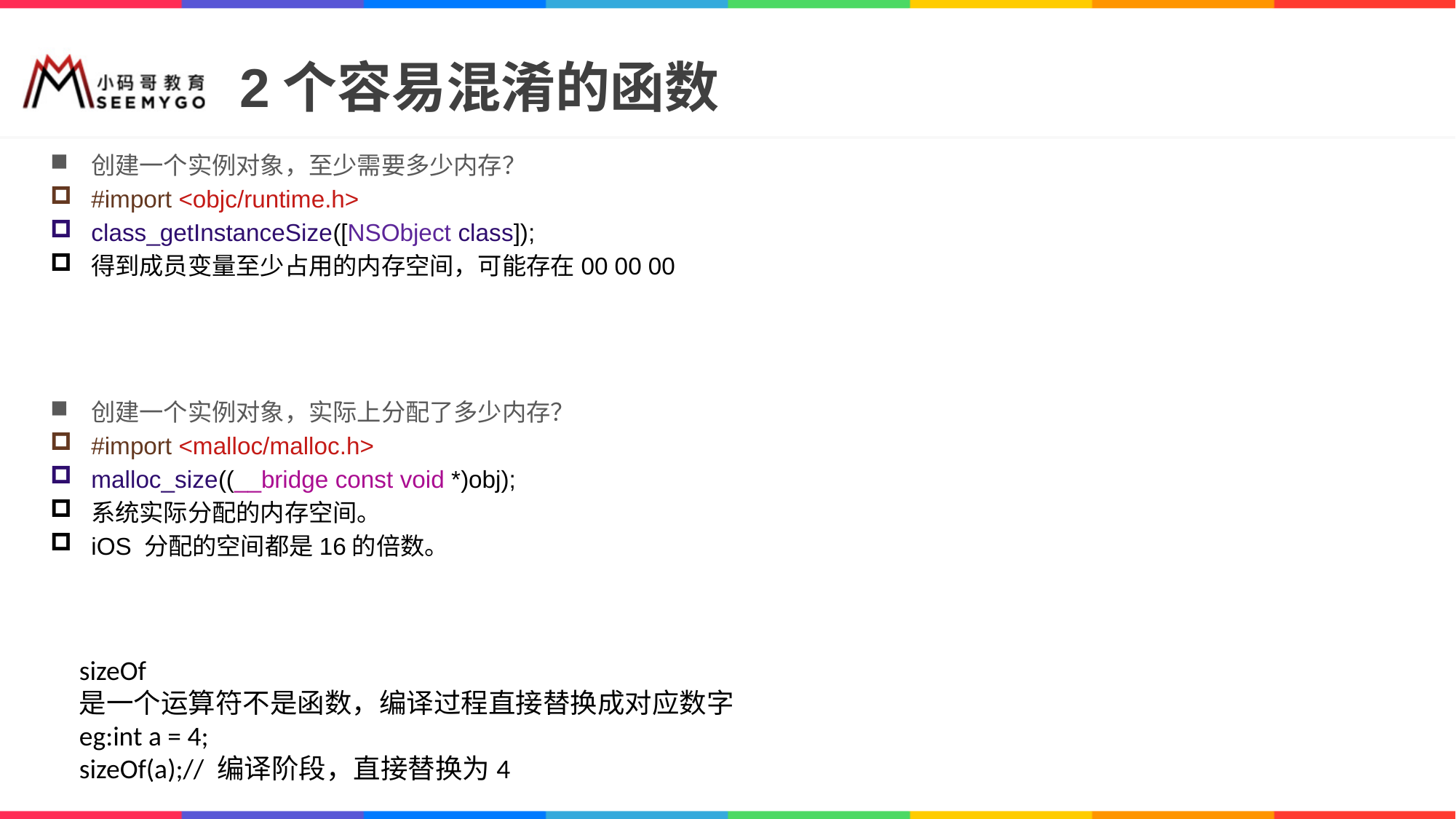

# 2个容易混淆的函数
创建一个实例对象，至少需要多少内存？
#import <objc/runtime.h>
class_getInstanceSize([NSObject class]);
得到成员变量至少占用的内存空间，可能存在00 00 00

创建一个实例对象，实际上分配了多少内存？
#import <malloc/malloc.h>
malloc_size((__bridge const void *)obj);
系统实际分配的内存空间。
iOS 分配的空间都是16的倍数。
sizeOf
是一个运算符不是函数，编译过程直接替换成对应数字
eg:int a = 4;
sizeOf(a);// 编译阶段，直接替换为4